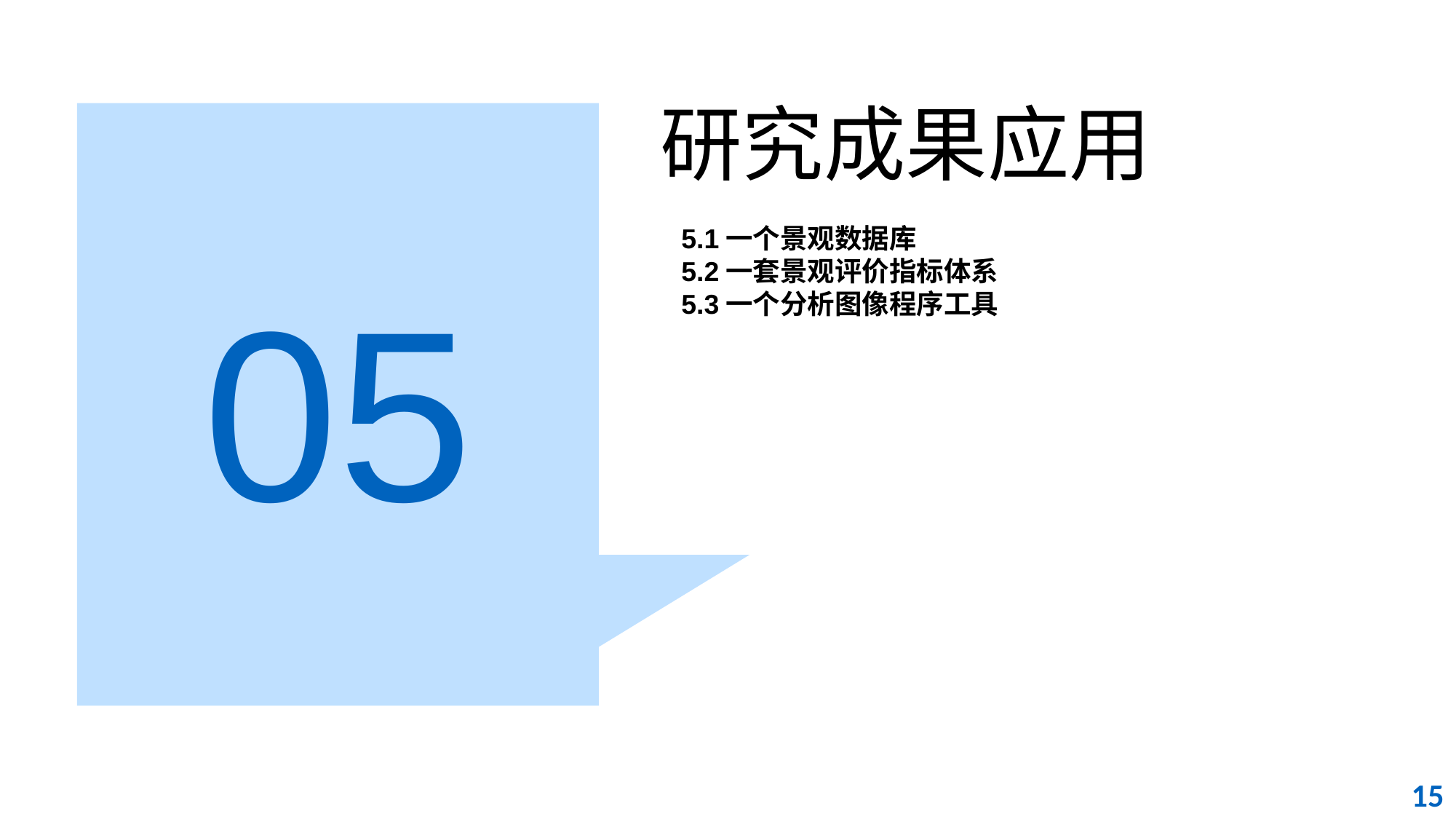

# 研究成果应用

5.1一个景观数据库
5.2一套景观评价指标体系
5.3一个分析图像程序工具
05
15